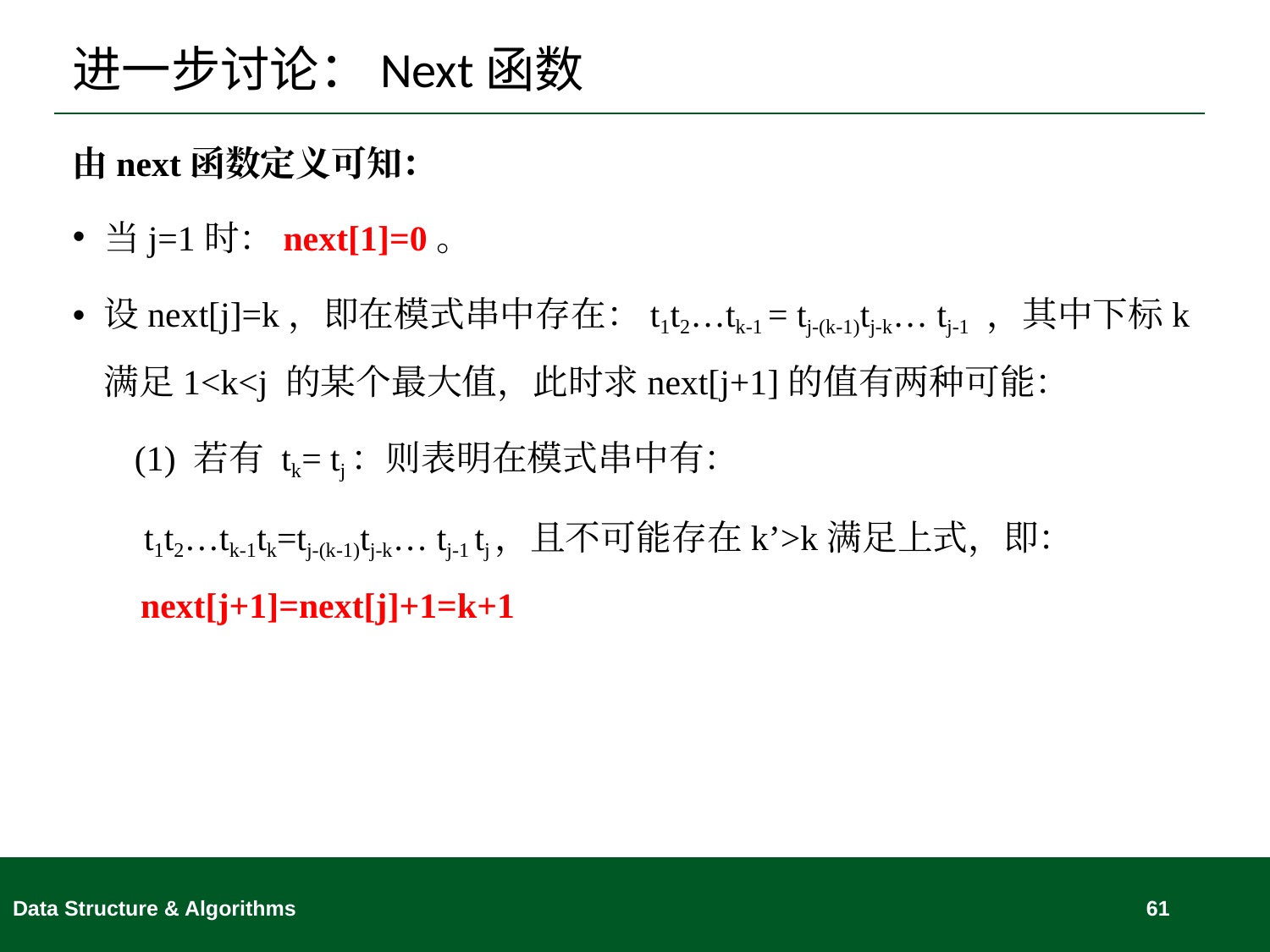

# 进一步讨论：Next函数
由next函数定义可知：
当j=1时：next[1]=0。
设next[j]=k，即在模式串中存在：t1t2…tk-1 = tj-(k-1)tj-k… tj-1 ，其中下标k满足1<k<j 的某个最大值，此时求next[j+1]的值有两种可能：
  (1) 若有 tk= tj：则表明在模式串中有：
 t1t2…tk-1tk=tj-(k-1)tj-k… tj-1 tj，且不可能存在k’>k满足上式，即：next[j+1]=next[j]+1=k+1
Data Structure & Algorithms
61